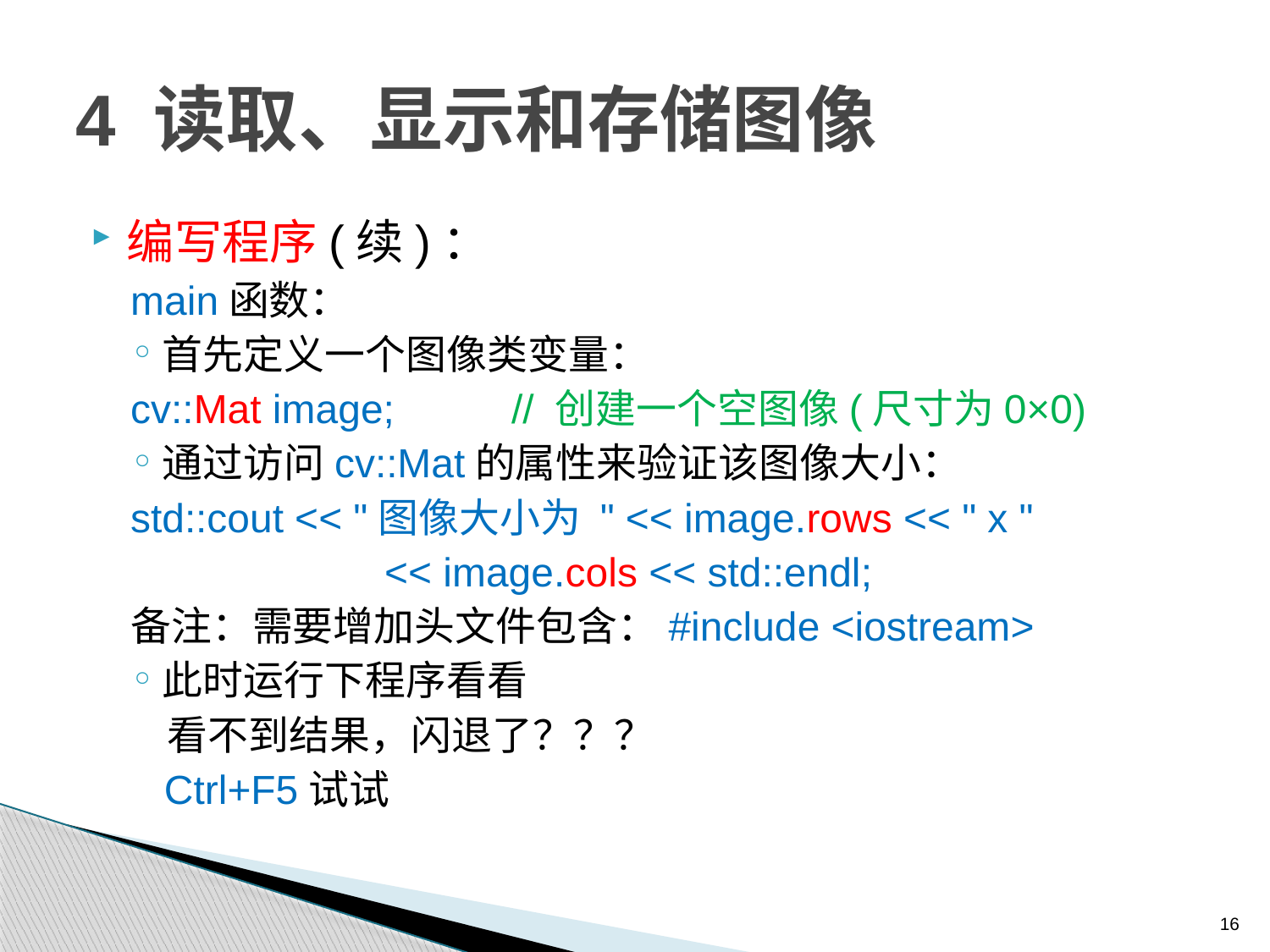

# 4 读取、显示和存储图像
编写程序(续)：
main函数：
首先定义一个图像类变量：
cv::Mat image;	// 创建一个空图像(尺寸为0×0)
通过访问cv::Mat的属性来验证该图像大小：
std::cout << "图像大小为 " << image.rows << " x "
		<< image.cols << std::endl;
备注：需要增加头文件包含：#include <iostream>
此时运行下程序看看
   看不到结果，闪退了？？？
   Ctrl+F5试试
16